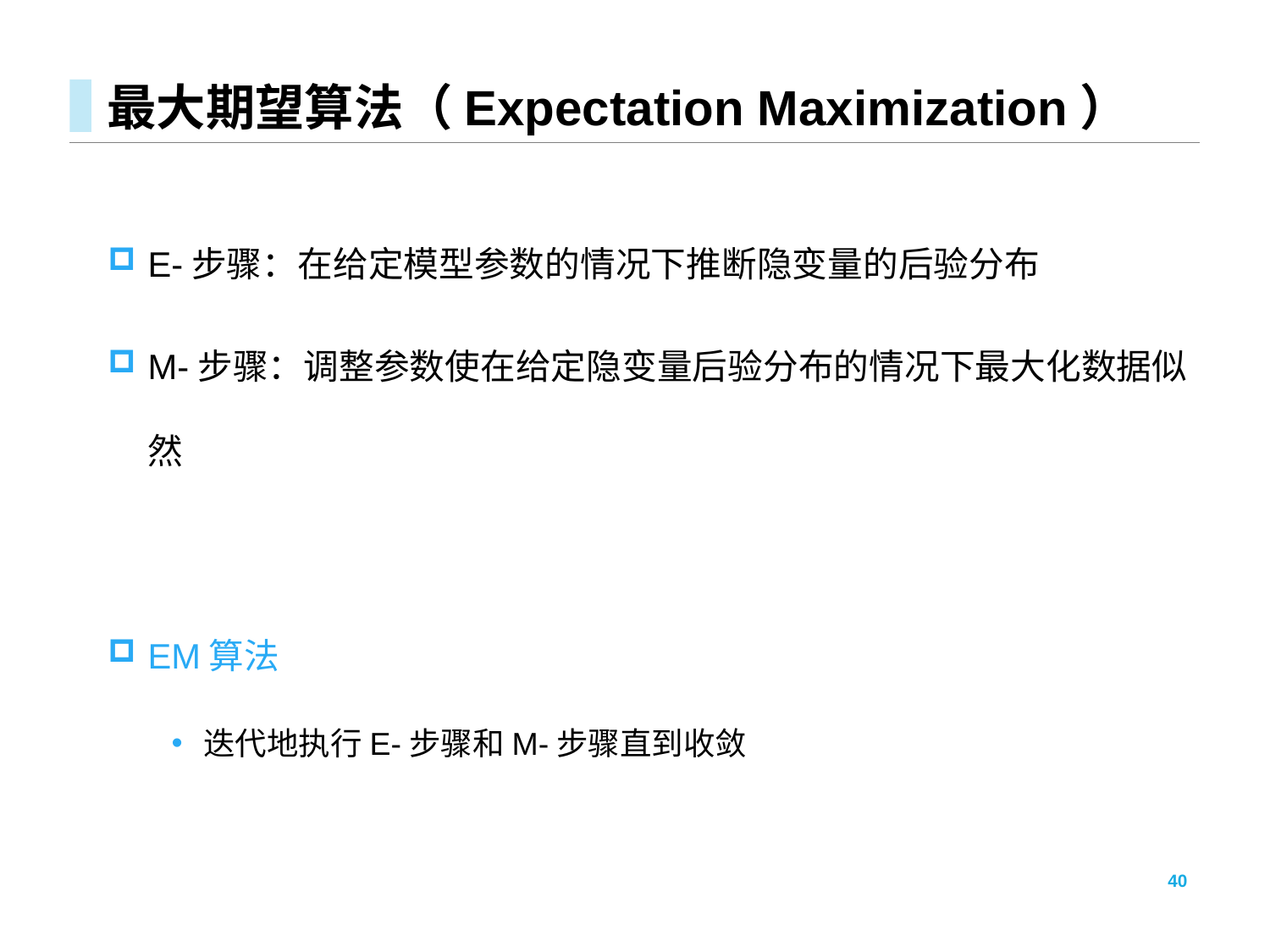

# 最大期望算法（Expectation Maximization）
E-步骤：在给定模型参数的情况下推断隐变量的后验分布
M-步骤：调整参数使在给定隐变量后验分布的情况下最大化数据似然

EM算法
迭代地执行E-步骤和M-步骤直到收敛
40